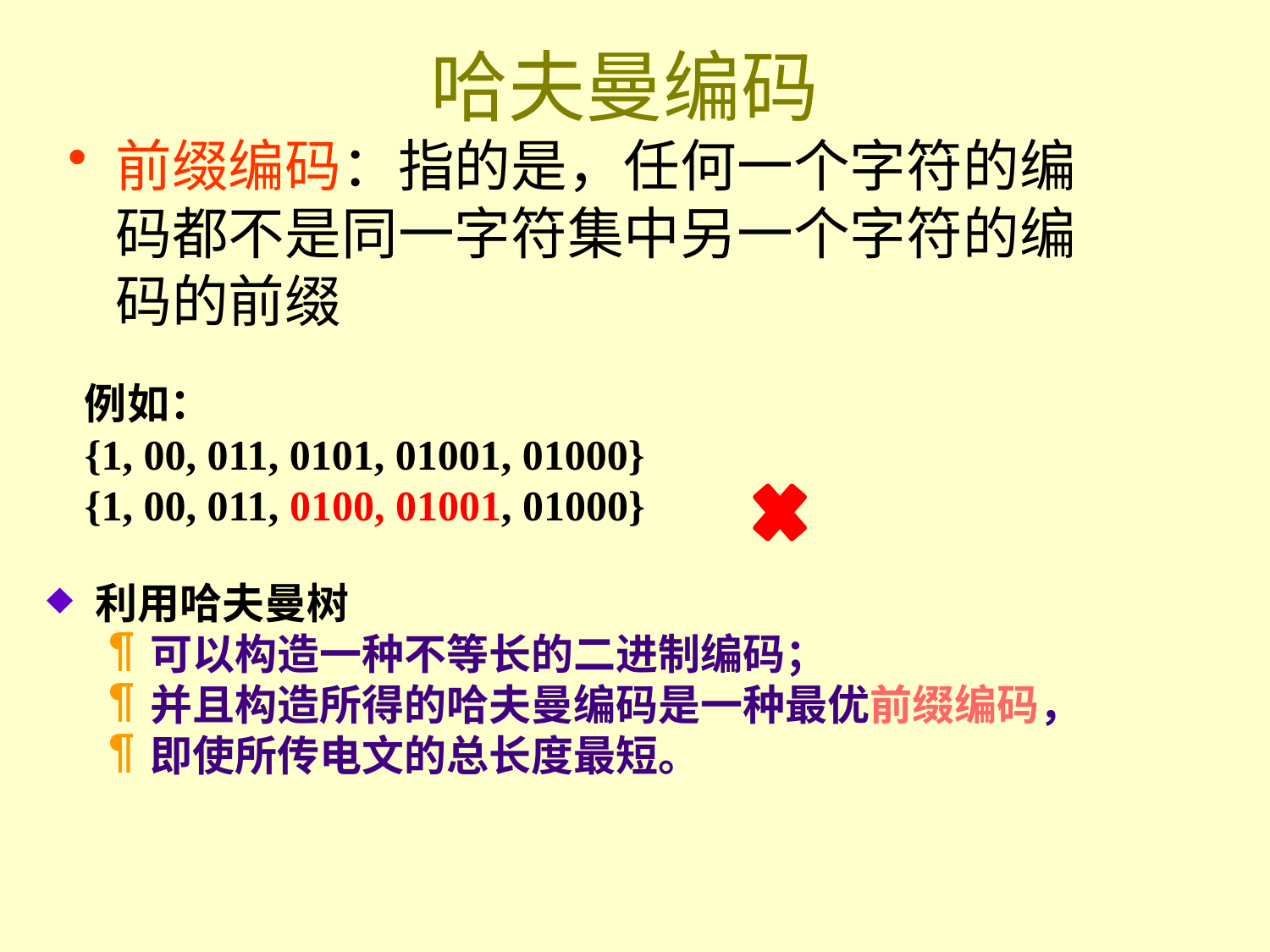

# 哈夫曼编码
前缀编码：指的是，任何一个字符的编码都不是同一字符集中另一个字符的编码的前缀

例如：
{1, 00, 011, 0101, 01001, 01000}
{1, 00, 011, 0100, 01001, 01000}

利用哈夫曼树
可以构造一种不等长的二进制编码；
并且构造所得的哈夫曼编码是一种最优前缀编码，
即使所传电文的总长度最短。